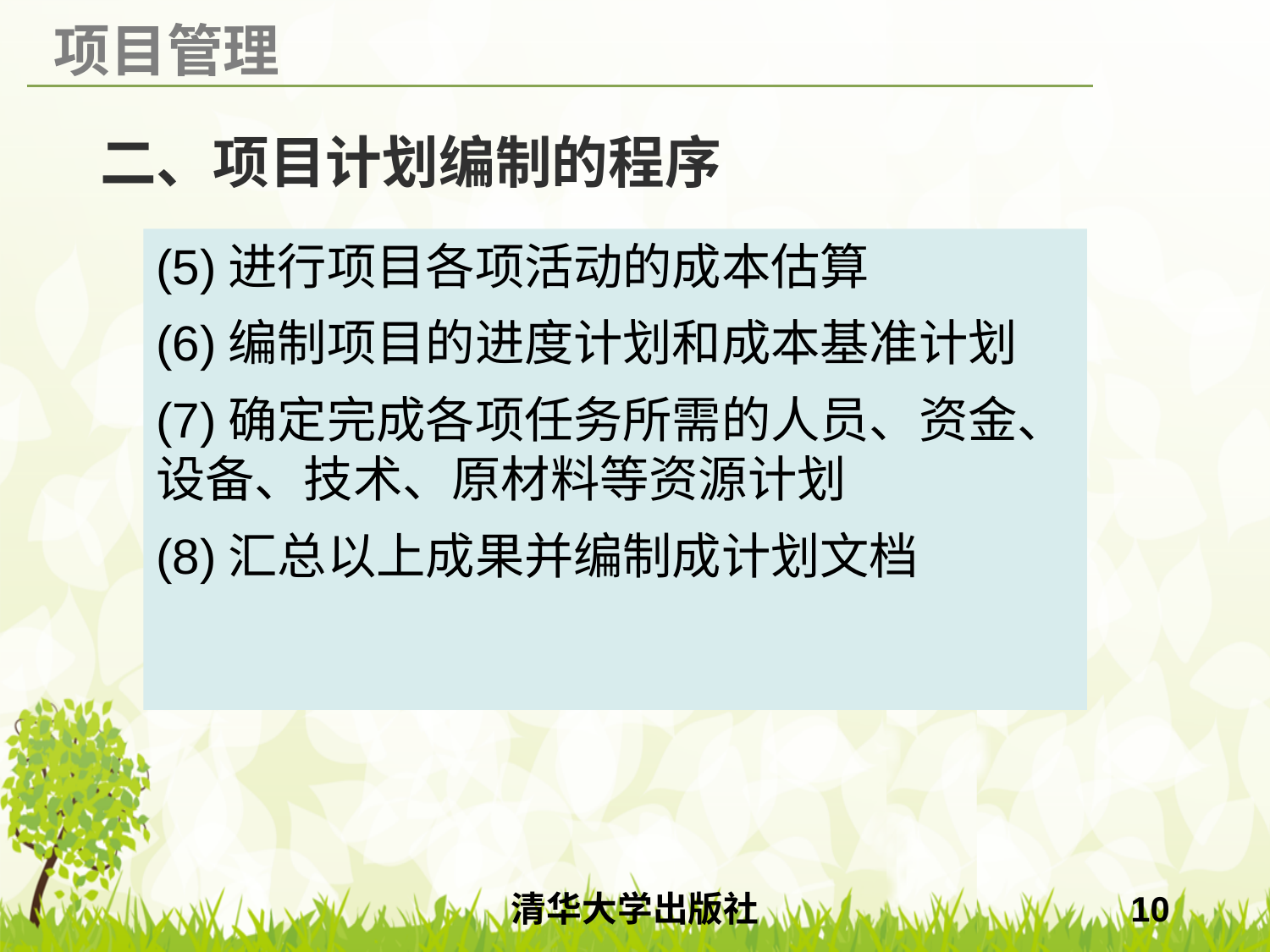

# 二、项目计划编制的程序
(5)进行项目各项活动的成本估算
(6)编制项目的进度计划和成本基准计划
(7)确定完成各项任务所需的人员、资金、设备、技术、原材料等资源计划
(8)汇总以上成果并编制成计划文档
清华大学出版社
10